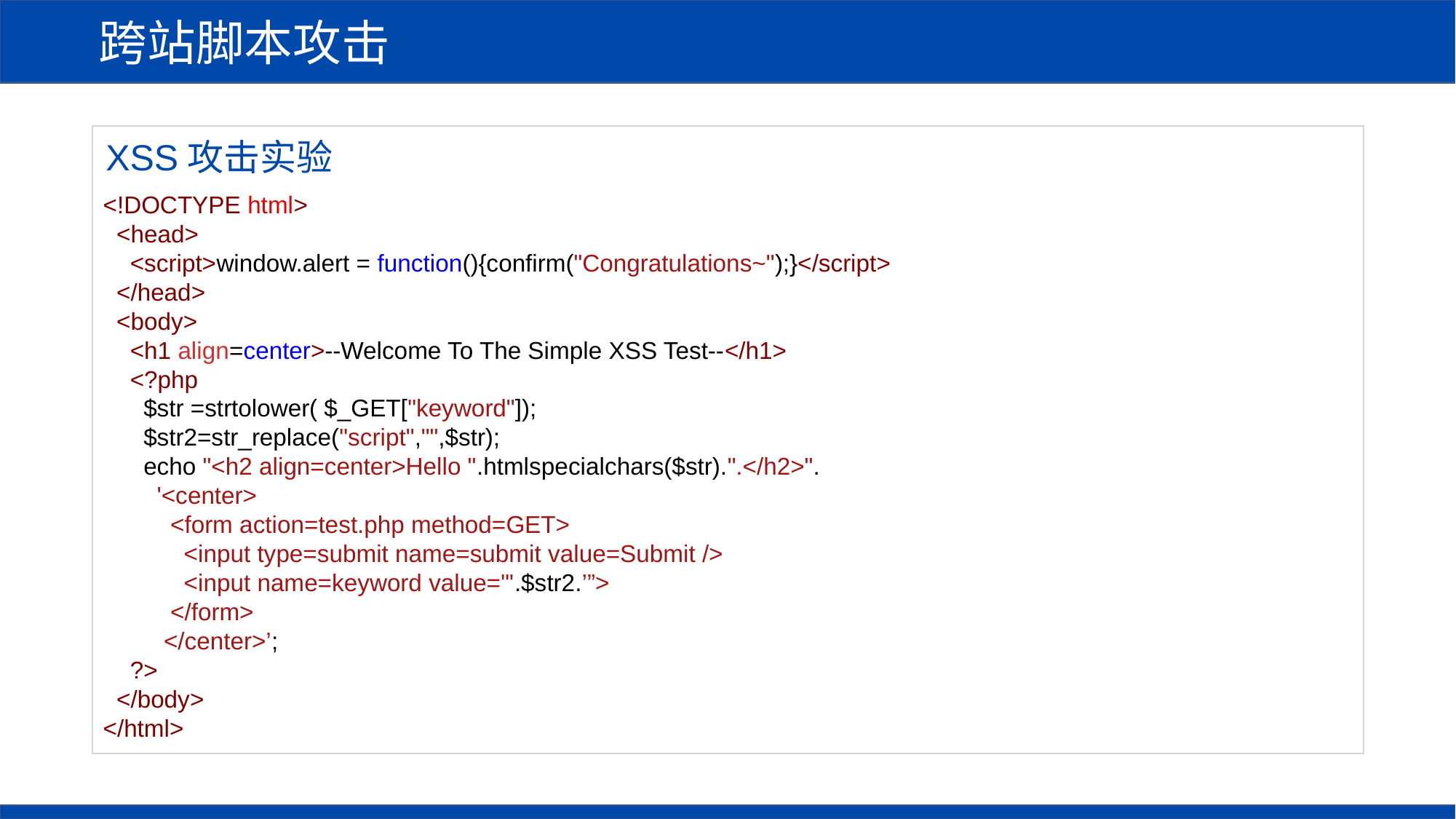

跨站脚本攻击

XSS攻击实验
<!DOCTYPE html>
  <head>
    <script>window.alert = function(){confirm("Congratulations~");}</script>
  </head>
  <body>
    <h1 align=center>--Welcome To The Simple XSS Test--</h1>
    <?php
      $str =strtolower( $_GET["keyword"]);
      $str2=str_replace("script","",$str);
      echo "<h2 align=center>Hello ".htmlspecialchars($str).".</h2>".
        '<center>
          <form action=test.php method=GET>
            <input type=submit name=submit value=Submit />
            <input name=keyword value="'.$str2.’”>
          </form>
         </center>’;
    ?>
  </body>
</html>